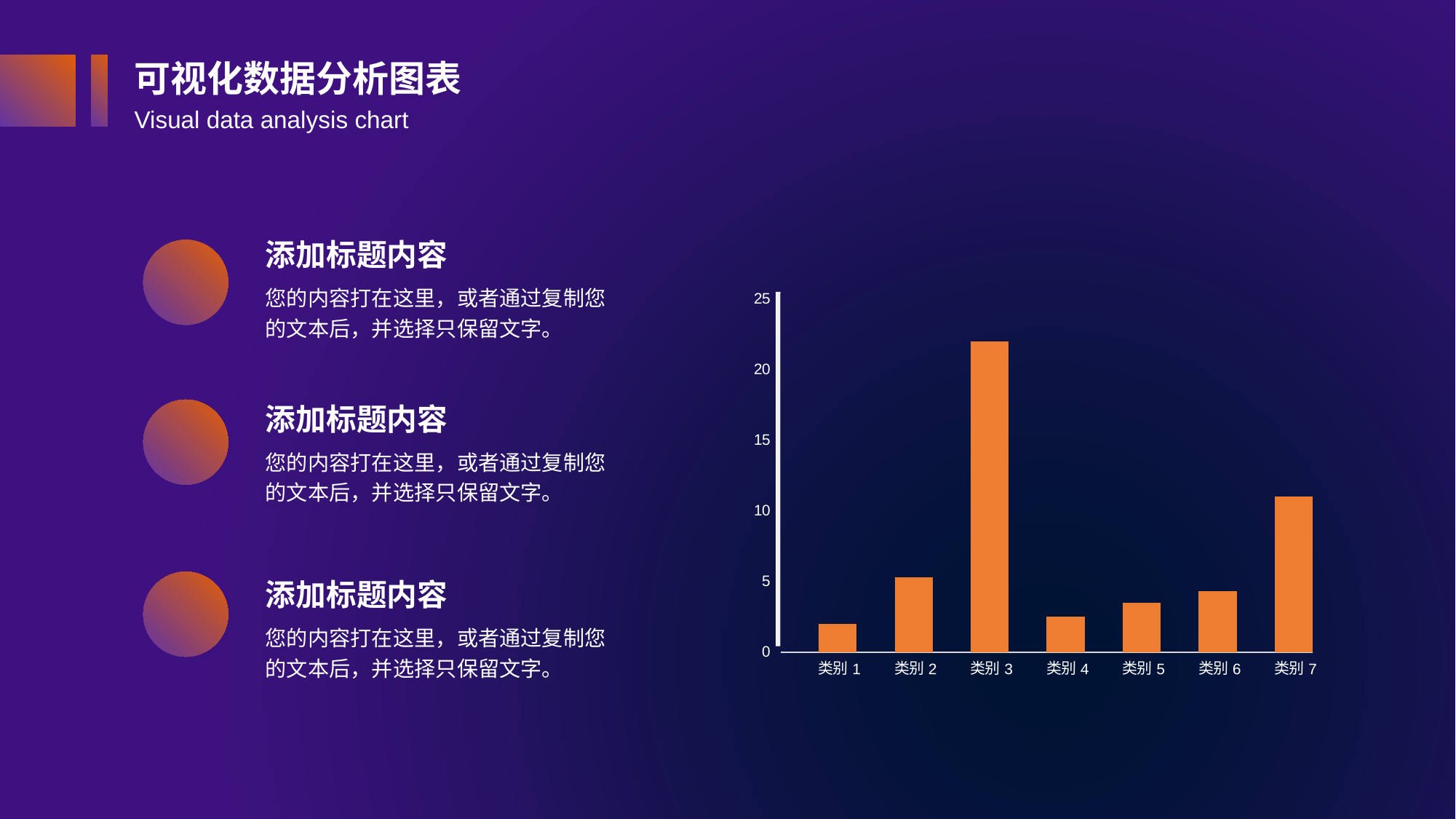

可视化数据分析图表

Visual data analysis chart
添加标题内容

您的内容打在这里，或者通过复制您的文本后，并选择只保留文字。

### Chart

| Category | 系列 1 | 系列 2 |
|---|---|---|
| 类别1 | 2.0 | 2.0 |
| 类别2 | 5.3 | 5.3 |
| 类别3 | 22.0 | 22.0 |
| 类别4 | 2.5 | 2.5 |
| 类别5 | 3.5 | 3.5 |
| 类别6 | 4.3 | 4.3 |
| 类别7 | 11.0 | 11.0 |
添加标题内容

您的内容打在这里，或者通过复制您的文本后，并选择只保留文字。
添加标题内容

您的内容打在这里，或者通过复制您的文本后，并选择只保留文字。